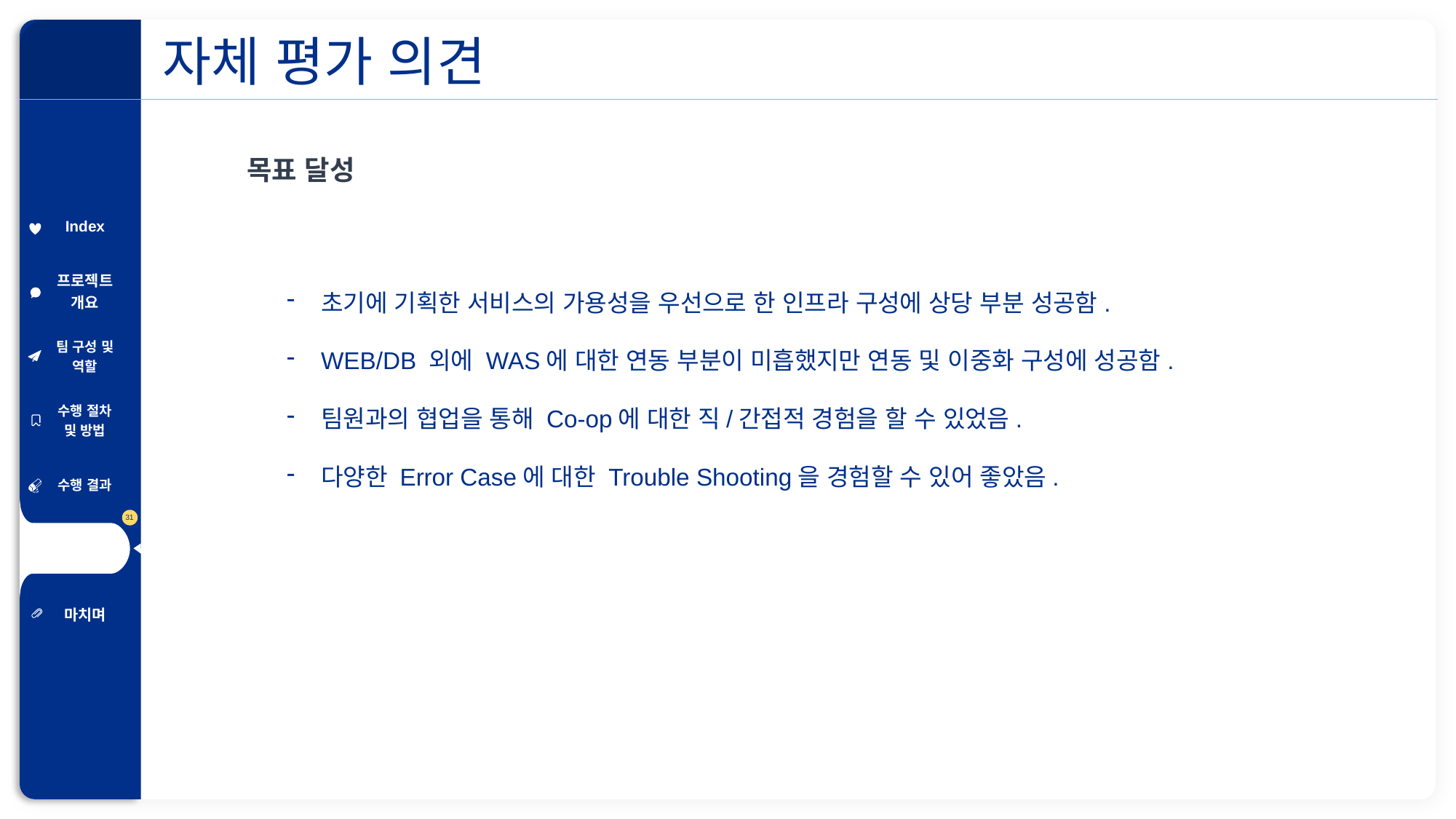

자체 평가 의견
목표 달성
| Index |
| --- |
| 프로젝트 개요 |
| 팀 구성 및 역할 |
| 수행 절차 및 방법 |
| 수행 결과 |
| 자체 평가 의견 |
| 마치며 |

초기에 기획한 서비스의 가용성을 우선으로 한 인프라 구성에 상당 부분 성공함.

WEB/DB 외에 WAS에 대한 연동 부분이 미흡했지만 연동 및 이중화 구성에 성공함.

팀원과의 협업을 통해 Co-op에 대한 직/간접적 경험을 할 수 있었음.

다양한 Error Case에 대한 Trouble Shooting을 경험할 수 있어 좋았음.

31